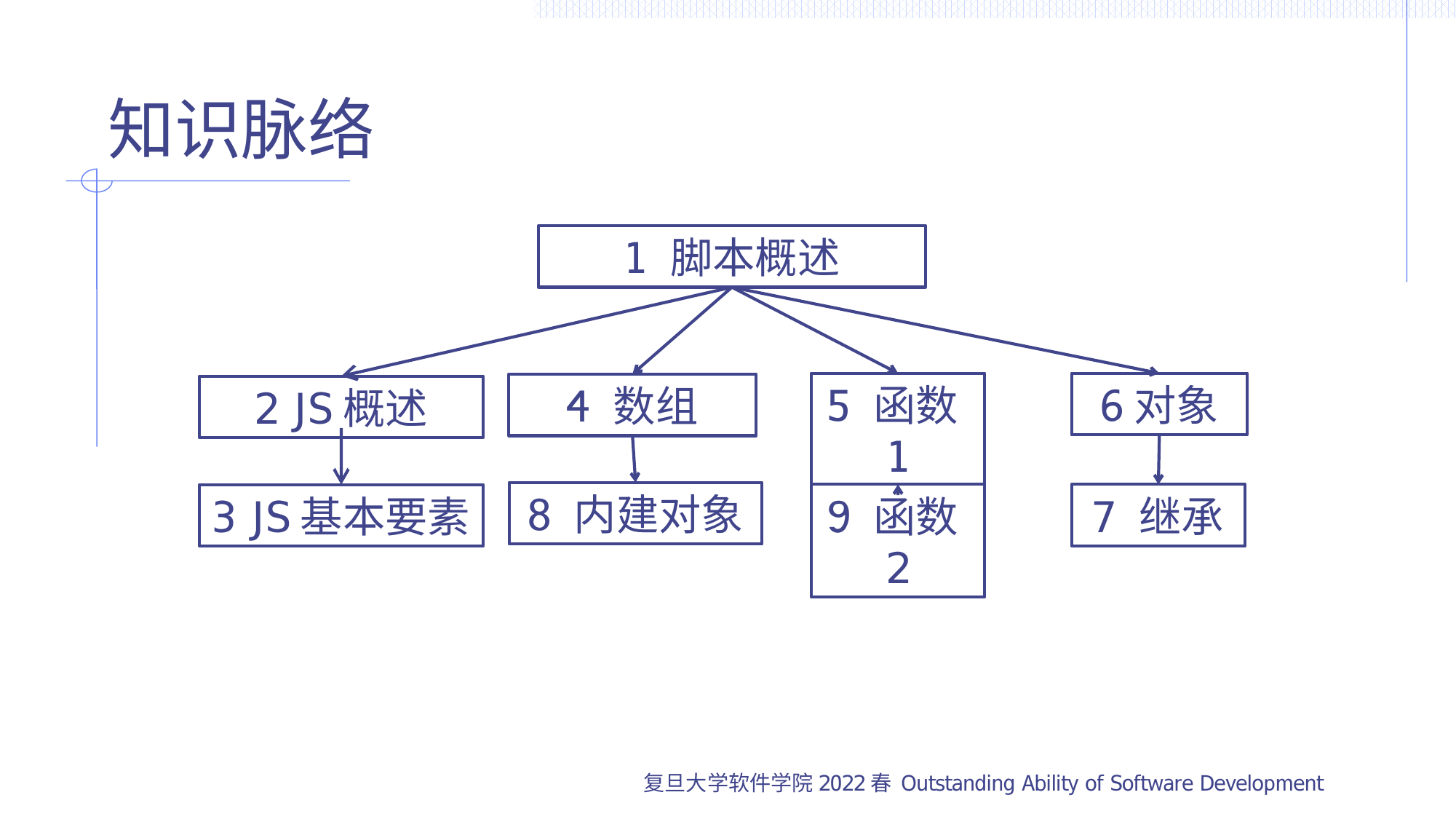

# 知识脉络
1 脚本概述
5 函数1
6对象
4 数组
2 JS概述
8 内建对象
9 函数2
7 继承
3 JS基本要素